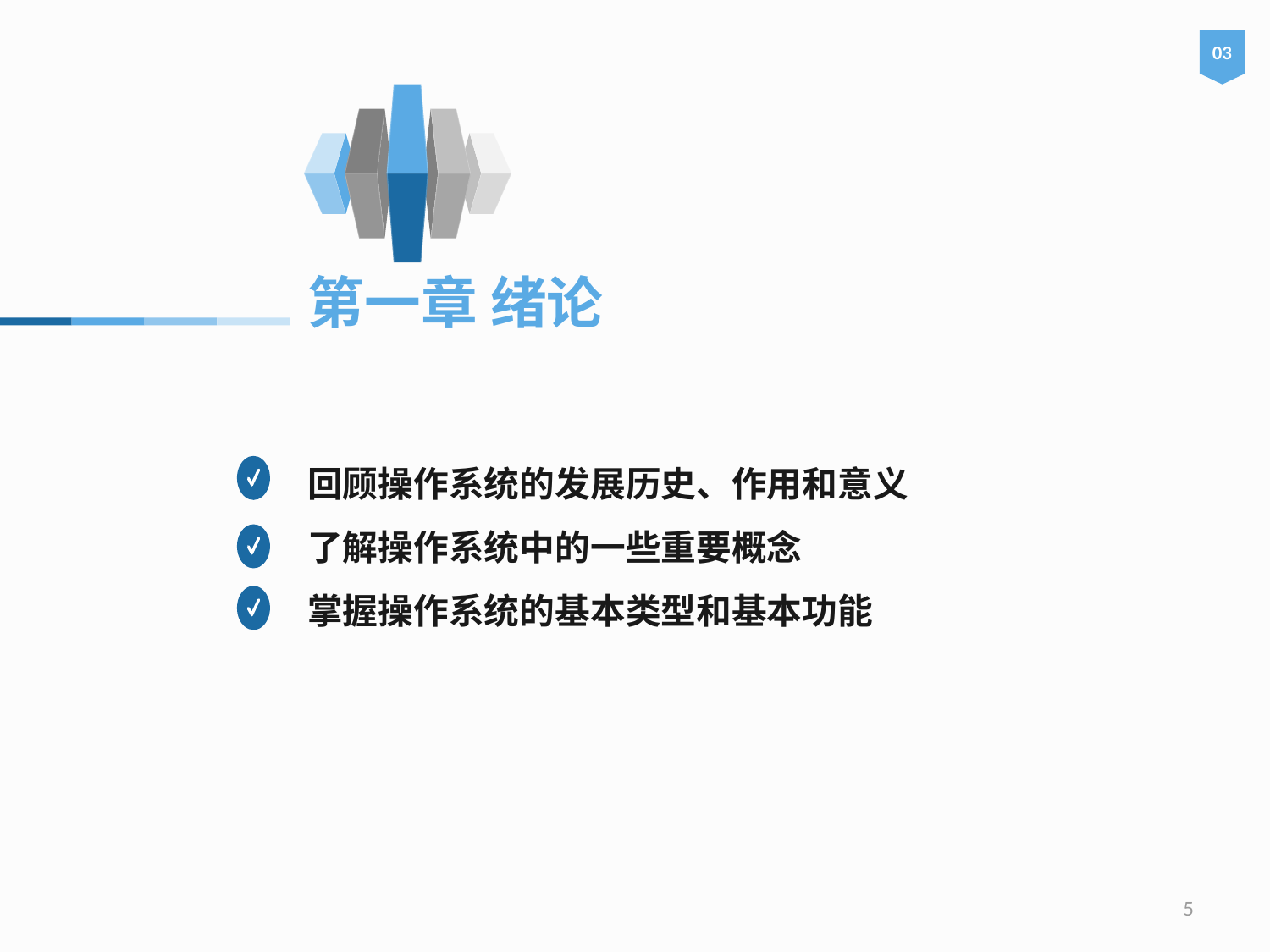

03

# 第一章 绪论

回顾操作系统的发展历史、作用和意义
了解操作系统中的一些重要概念
掌握操作系统的基本类型和基本功能

5